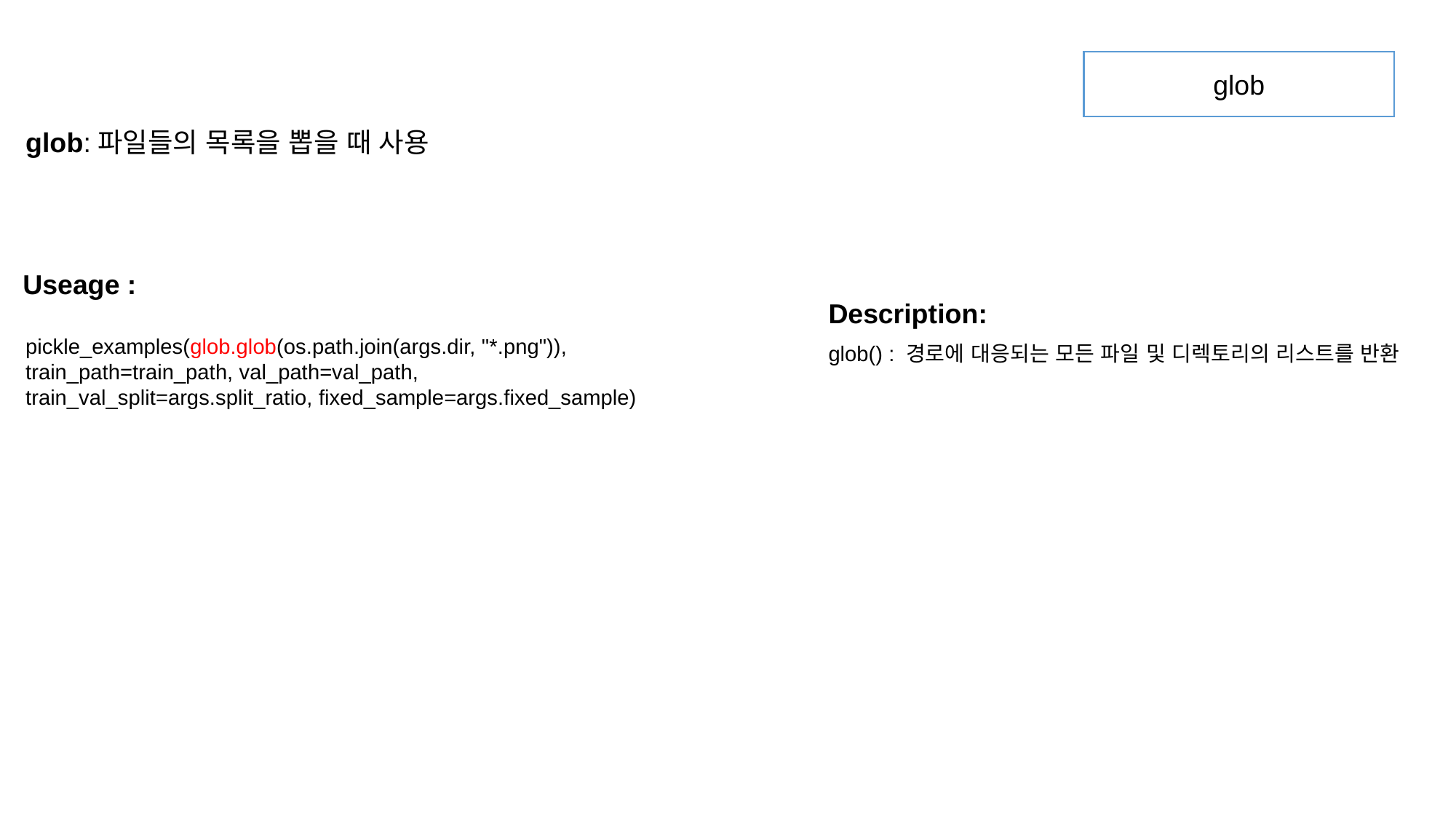

glob
glob:파일들의 목록을 뽑을 때 사용
Useage :
Description:
pickle_examples(glob.glob(os.path.join(args.dir, "*.png")), train_path=train_path, val_path=val_path,                    train_val_split=args.split_ratio, fixed_sample=args.fixed_sample)
glob() : 경로에 대응되는 모든 파일 및 디렉토리의 리스트를 반환